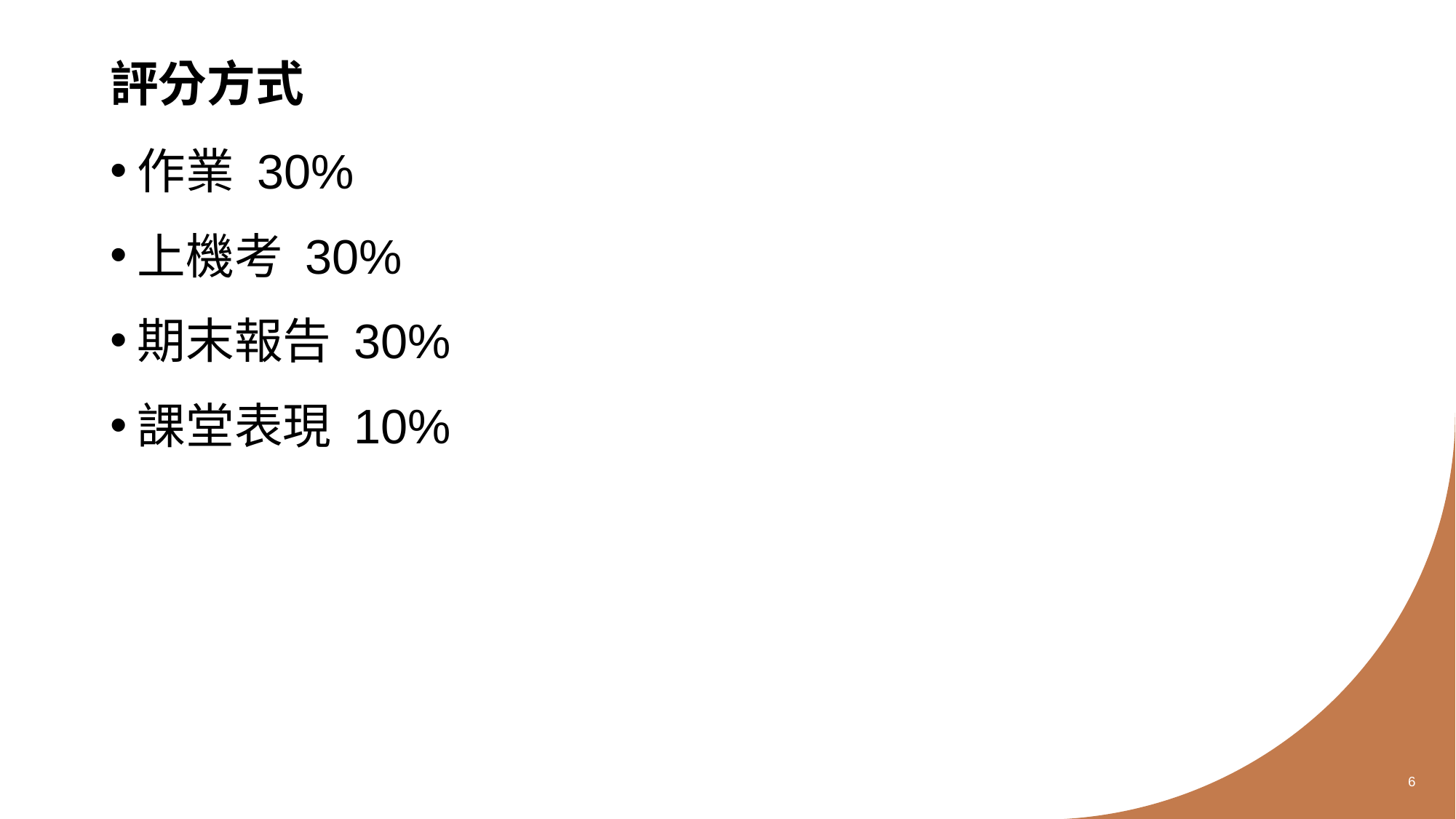

# 評分方式
作業 30%
上機考 30%
期末報告 30%
課堂表現 10%
6